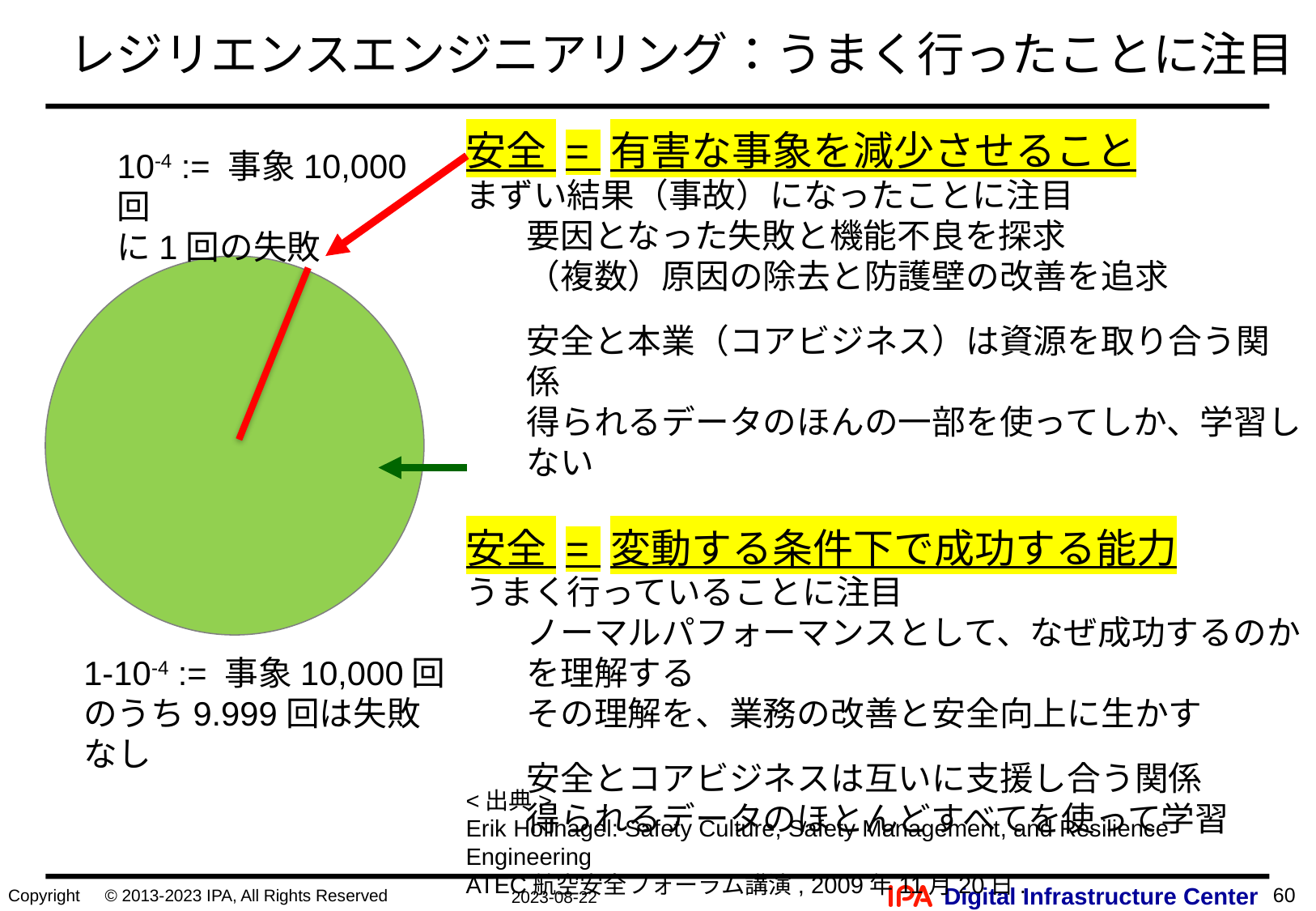

# レジリエンスエンジニアリング：うまく行ったことに注目
安全 = 有害な事象を減少させること
まずい結果（事故）になったことに注目
要因となった失敗と機能不良を探求
（複数）原因の除去と防護壁の改善を追求

安全と本業（コアビジネス）は資源を取り合う関係
得られるデータのほんの一部を使ってしか、学習しない

安全 = 変動する条件下で成功する能力
うまく行っていることに注目
ノーマルパフォーマンスとして、なぜ成功するのかを理解する
その理解を、業務の改善と安全向上に生かす

安全とコアビジネスは互いに支援し合う関係
得られるデータのほとんどすべてを使って学習
10-4 := 事象10,000回
に1回の失敗

1-10-4 := 事象10,000回
のうち9.999回は失敗なし
<出典>
Erik Hollnagel: Safety Culture, Safety Management, and Resilience Engineering
ATEC航空安全フォーラム講演, 2009年11月20日.